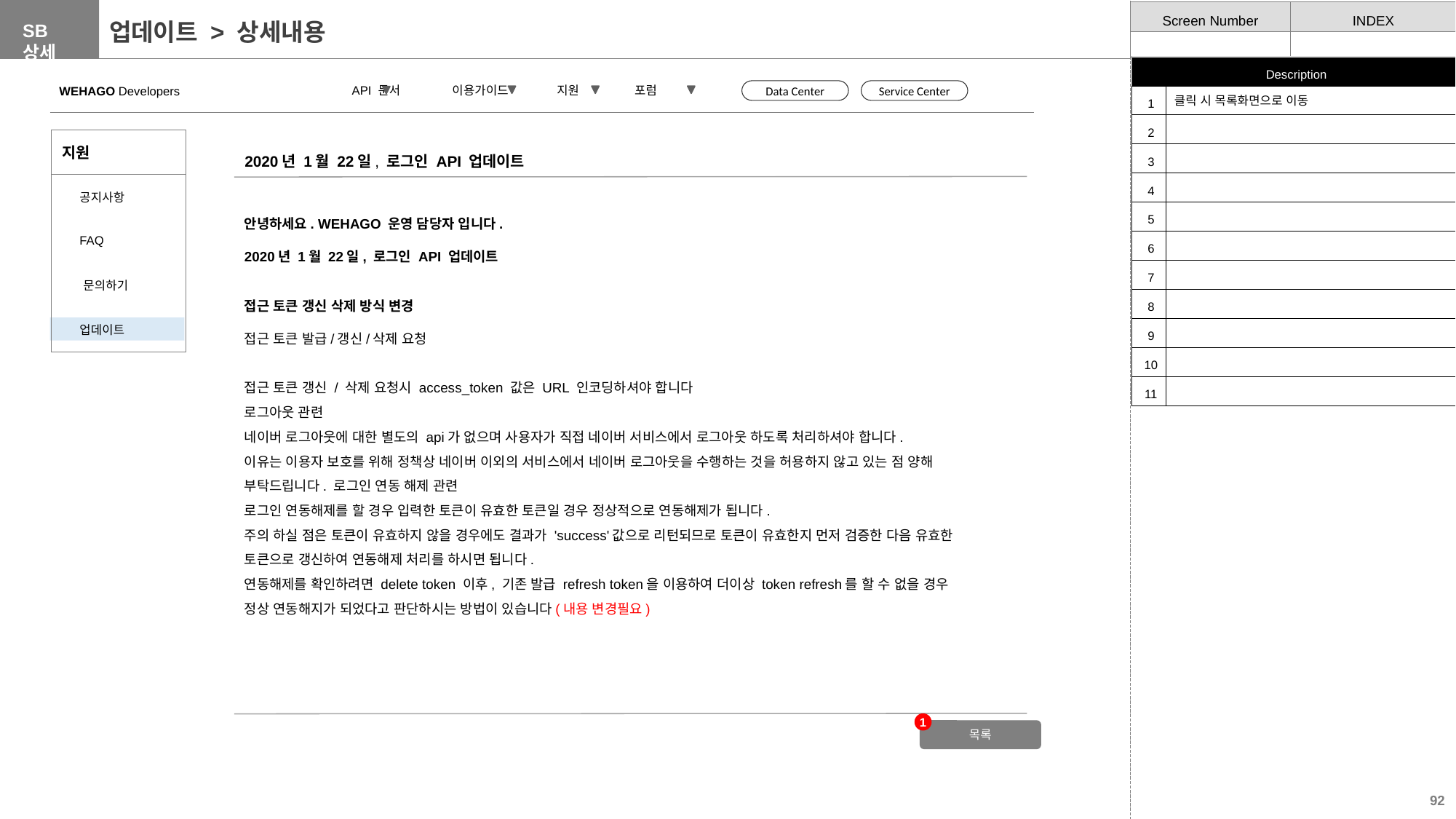

# 업데이트 > 상세내용
| Description |  |
| --- | --- |
| 1 | 클릭 시 목록화면으로 이동 |
| 2 |  |
| 3 |  |
| 4 |  |
| 5 |  |
| 6 |  |
| 7 |  |
| 8 |  |
| 9 |  |
| 10 |  |
| 11 |  |
   API 문서               이용가이드              지원                포럼
WEHAGO Developers
Data Center
Service Center

| 지원 |
| --- |
| 공지사항 |
| FAQ |
| 문의하기 |
| 업데이트 |
2020년 1월 22일, 로그인 API 업데이트
안녕하세요. WEHAGO 운영 담당자 입니다.

2020년 1월 22일, 로그인 API 업데이트

접근 토큰 갱신 삭제 방식 변경

접근 토큰 발급/갱신/삭제 요청

접근 토큰 갱신 / 삭제 요청시 access_token 값은 URL 인코딩하셔야 합니다
로그아웃 관련
네이버 로그아웃에 대한 별도의 api가 없으며 사용자가 직접 네이버 서비스에서 로그아웃 하도록 처리하셔야 합니다.
이유는 이용자 보호를 위해 정책상 네이버 이외의 서비스에서 네이버 로그아웃을 수행하는 것을 허용하지 않고 있는 점 양해 부탁드립니다. 로그인 연동 해제 관련
로그인 연동해제를 할 경우 입력한 토큰이 유효한 토큰일 경우 정상적으로 연동해제가 됩니다.
주의 하실 점은 토큰이 유효하지 않을 경우에도 결과가 'success'값으로 리턴되므로 토큰이 유효한지 먼저 검증한 다음 유효한 토큰으로 갱신하여 연동해제 처리를 하시면 됩니다.
연동해제를 확인하려면 delete token 이후, 기존 발급 refresh token을 이용하여 더이상 token refresh를 할 수 없을 경우 정상 연동해지가 되었다고 판단하시는 방법이 있습니다(내용 변경필요)

1
목록